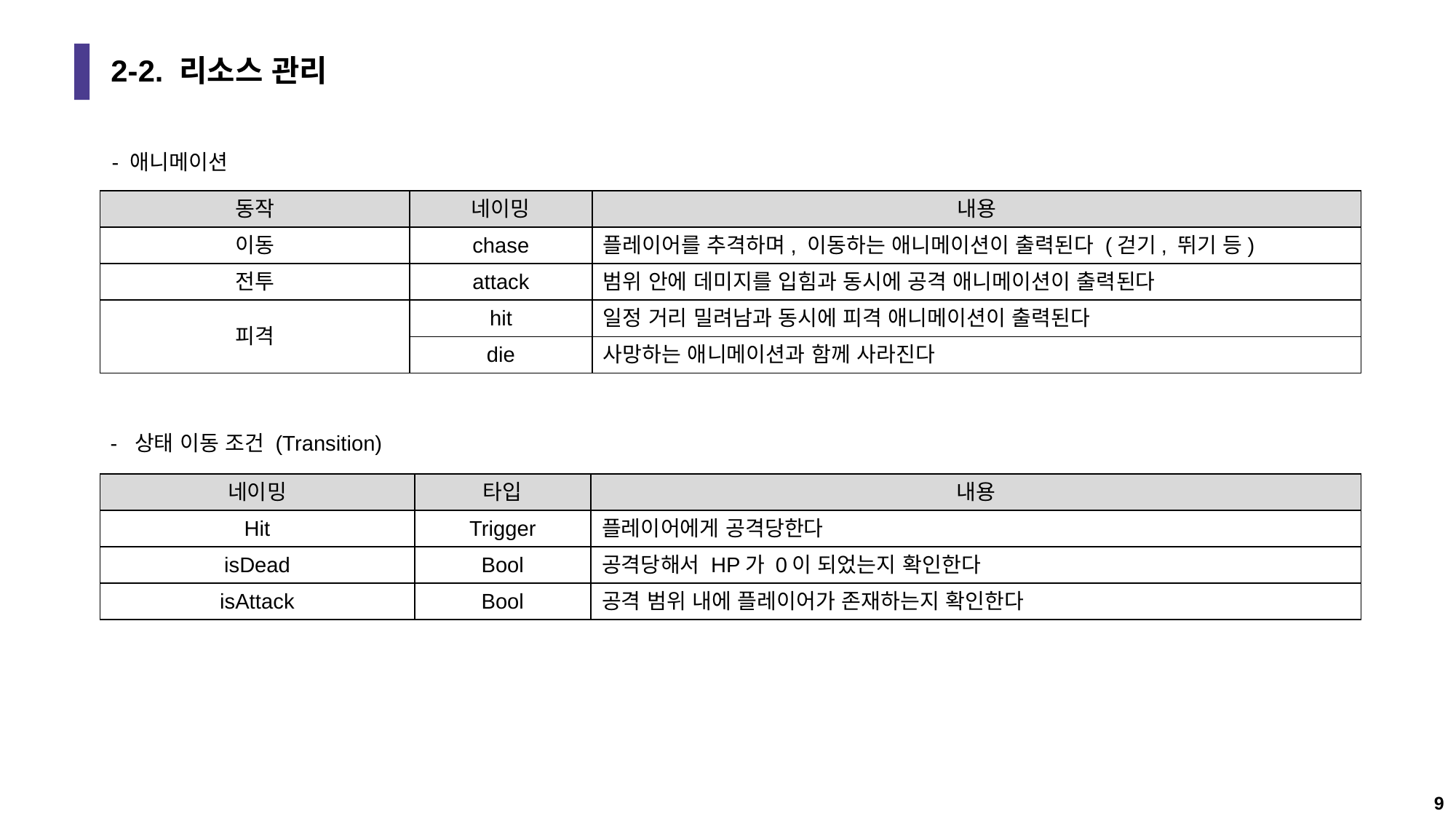

# 2-2. 리소스 관리
- 애니메이션
| 동작 | 네이밍 | 내용 |
| --- | --- | --- |
| 이동 | chase | 플레이어를 추격하며, 이동하는 애니메이션이 출력된다 (걷기, 뛰기 등) |
| 전투 | attack | 범위 안에 데미지를 입힘과 동시에 공격 애니메이션이 출력된다 |
| 피격 | hit | 일정 거리 밀려남과 동시에 피격 애니메이션이 출력된다 |
|  | die | 사망하는 애니메이션과 함께 사라진다 |
-  상태 이동 조건 (Transition)
| 네이밍 | 타입 | 내용 |
| --- | --- | --- |
| Hit | Trigger | 플레이어에게 공격당한다 |
| isDead | Bool | 공격당해서 HP가 0이 되었는지 확인한다 |
| isAttack | Bool | 공격 범위 내에 플레이어가 존재하는지 확인한다 |